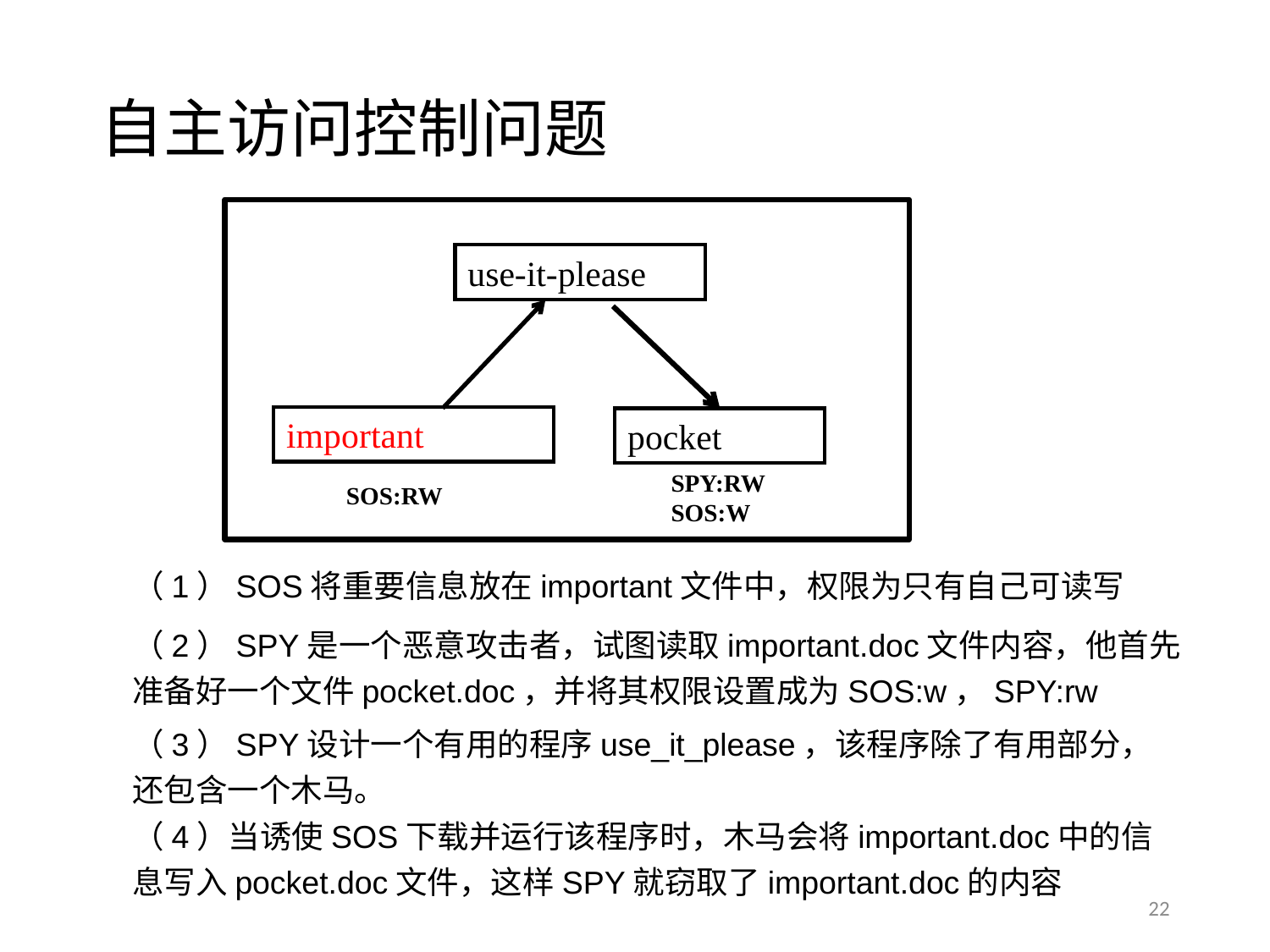

# 自主访问控制问题

use-it-please
important
pocket
SPY:RW
SOS:W
SOS:RW
（1）SOS将重要信息放在important文件中，权限为只有自己可读写

（2）SPY是一个恶意攻击者，试图读取important.doc文件内容，他首先准备好一个文件pocket.doc，并将其权限设置成为SOS:w，SPY:rw
（3）SPY设计一个有用的程序use_it_please，该程序除了有用部分，还包含一个木马。
（4）当诱使SOS下载并运行该程序时，木马会将important.doc中的信息写入pocket.doc文件，这样SPY就窃取了important.doc的内容
22